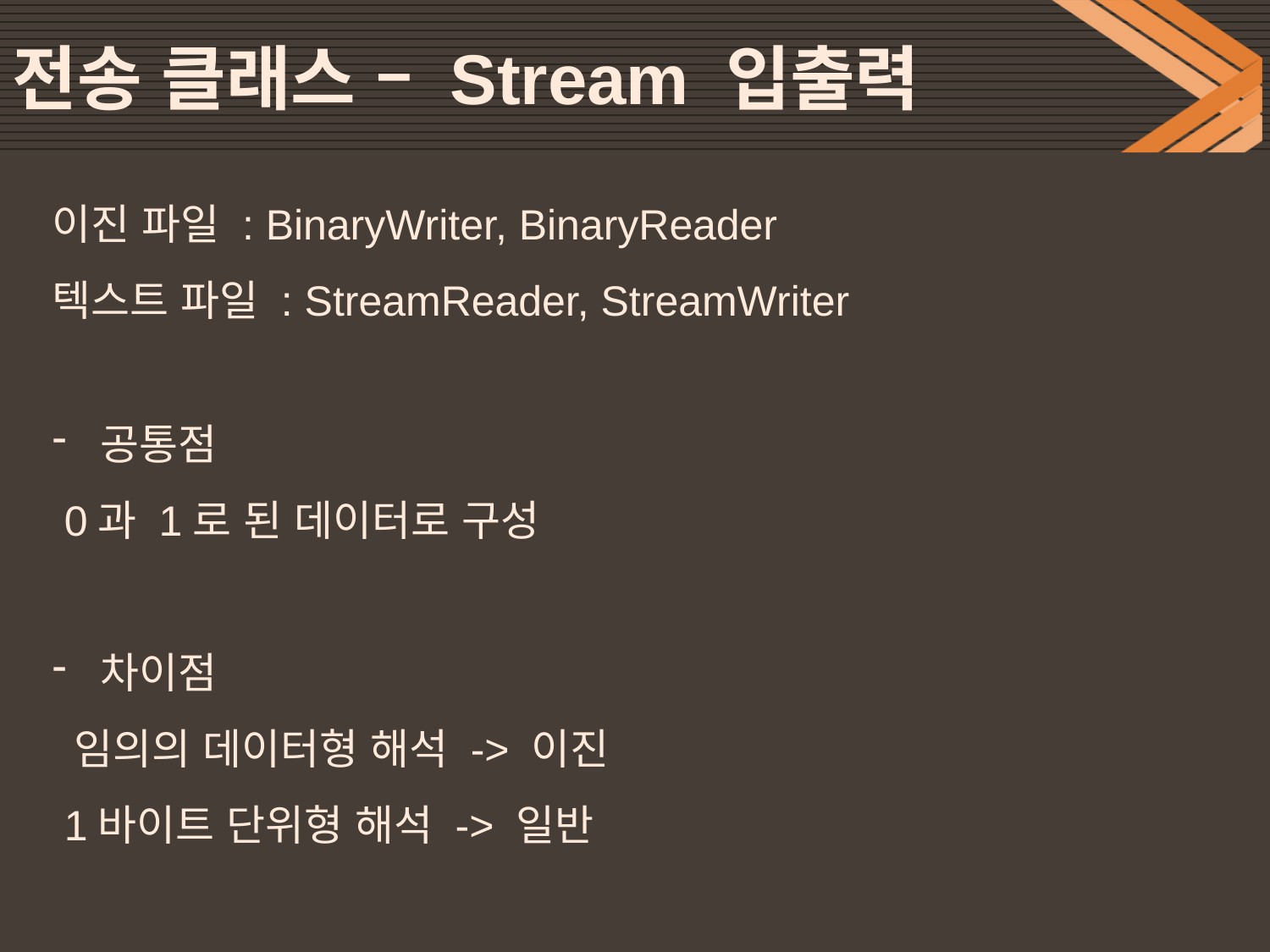

# 전송 클래스 – Stream 입출력
이진 파일 : BinaryWriter, BinaryReader
텍스트 파일 : StreamReader, StreamWriter
공통점
 0과 1로 된 데이터로 구성

차이점
 임의의 데이터형 해석 -> 이진
 1바이트 단위형 해석 -> 일반